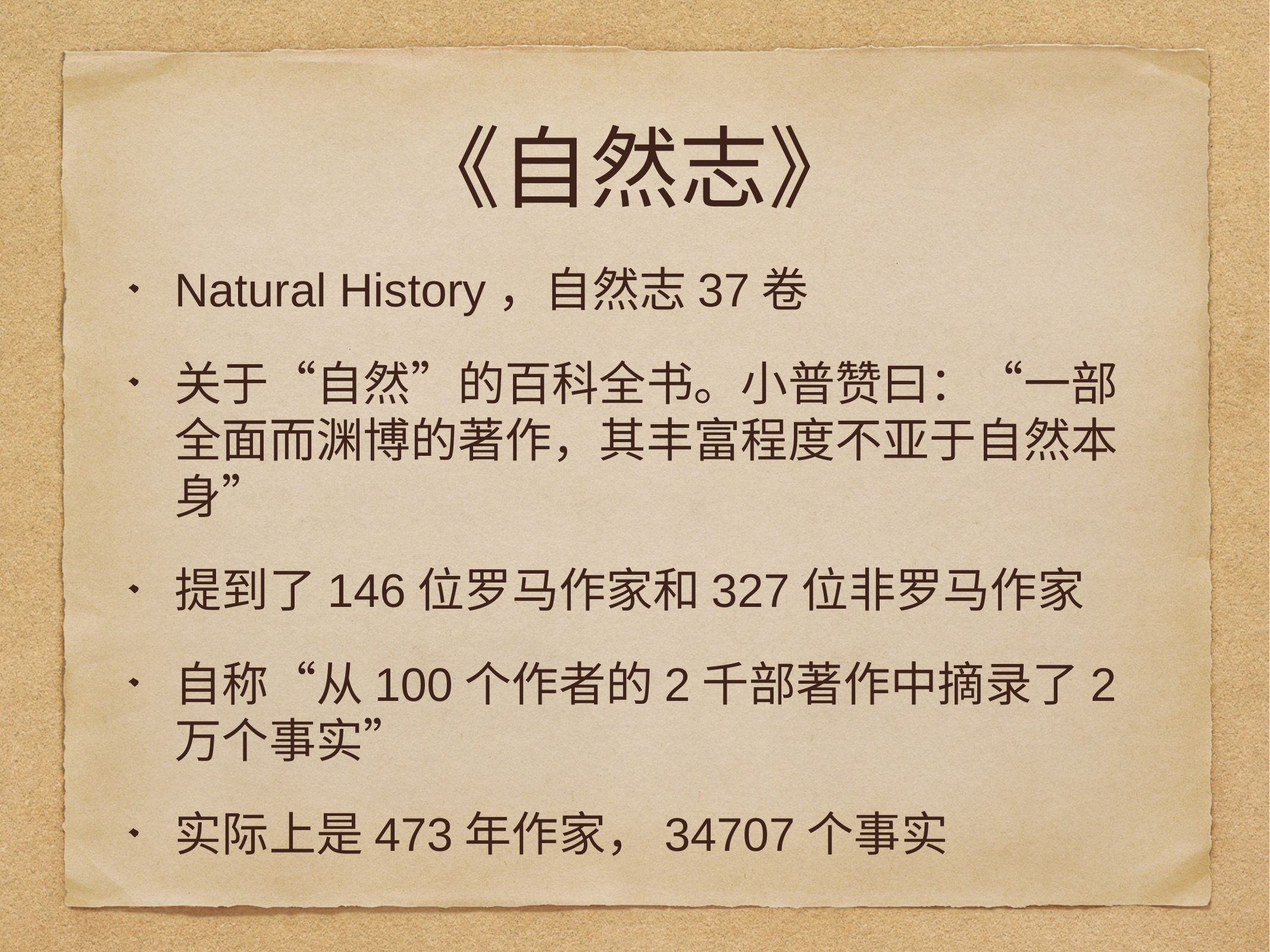

# 《自然志》
Natural History，自然志37卷
关于“自然”的百科全书。小普赞曰：“一部全面而渊博的著作，其丰富程度不亚于自然本身”
提到了146位罗马作家和327位非罗马作家
自称“从100个作者的2千部著作中摘录了2万个事实”
实际上是473年作家，34707个事实